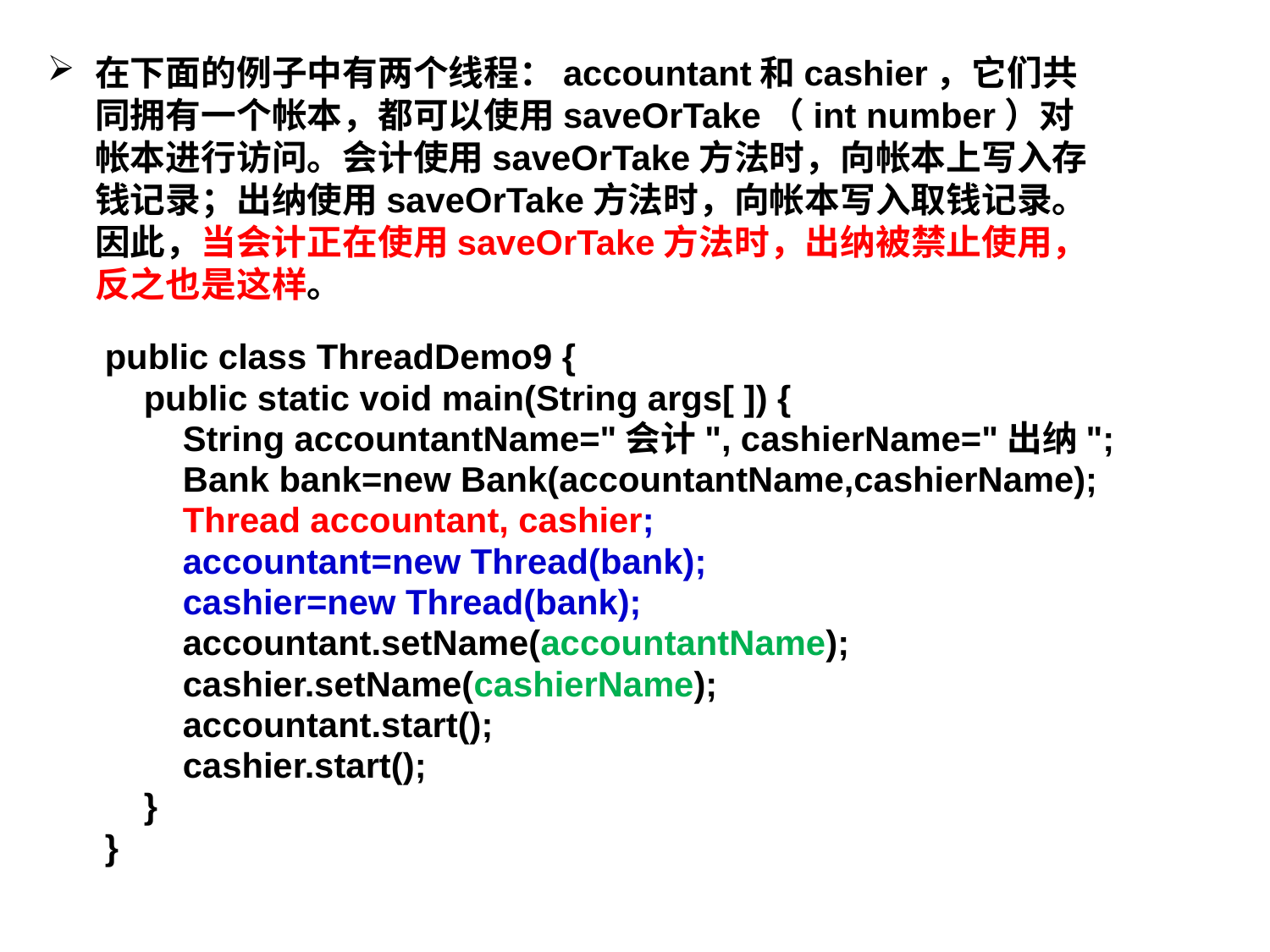

在下面的例子中有两个线程：accountant和cashier，它们共同拥有一个帐本，都可以使用saveOrTake（int number）对帐本进行访问。会计使用saveOrTake方法时，向帐本上写入存钱记录；出纳使用saveOrTake方法时，向帐本写入取钱记录。因此，当会计正在使用saveOrTake方法时，出纳被禁止使用，反之也是这样。
public class ThreadDemo9 {
    public static void main(String args[ ]) {
        String accountantName="会计", cashierName="出纳";
        Bank bank=new Bank(accountantName,cashierName);
        Thread accountant, cashier;
        accountant=new Thread(bank);
        cashier=new Thread(bank);
        accountant.setName(accountantName);
        cashier.setName(cashierName);
        accountant.start();
        cashier.start();
    }
}